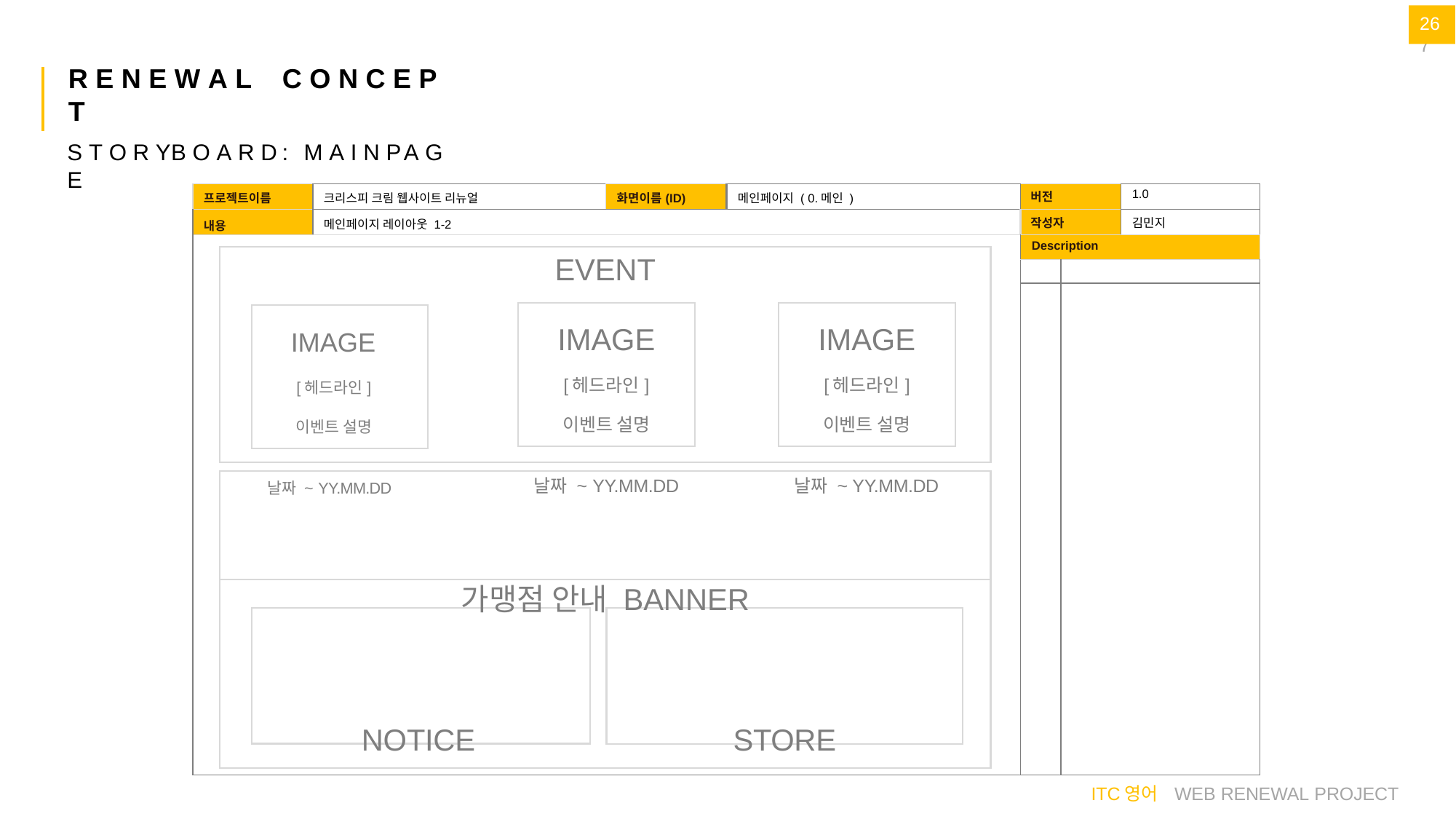

27
26
R E N E W A L	C O N C E P T
S T O R Y	B O A R D	:	M A I N PA G E

| 프로젝트이름 | 크리스피 크림 웹사이트 리뉴얼 | 화면이름(ID) | 메인페이지 ( 0.메인 ) | 버전 |  | 1.0 |
| --- | --- | --- | --- | --- | --- | --- |
| 내용 | 메인페이지 레이아웃 1-2 |  |  | 작성자 |  | 김민지 |
| EVENT IMAGE IMAGE IMAGE [헤드라인] [헤드라인] [헤드라인] 이벤트 설명 이벤트 설명 이벤트 설명 날짜 ~ YY.MM.DD 날짜 ~ YY.MM.DD 날짜 ~ YY.MM.DD 가맹점 안내 BANNER NOTICE STORE |  |  |  | Description |  |  |
|  |  |  |  |  |  |  |
|  |  |  |  |  |  |  |

ITC영어 WEB RENEWAL PROJECT